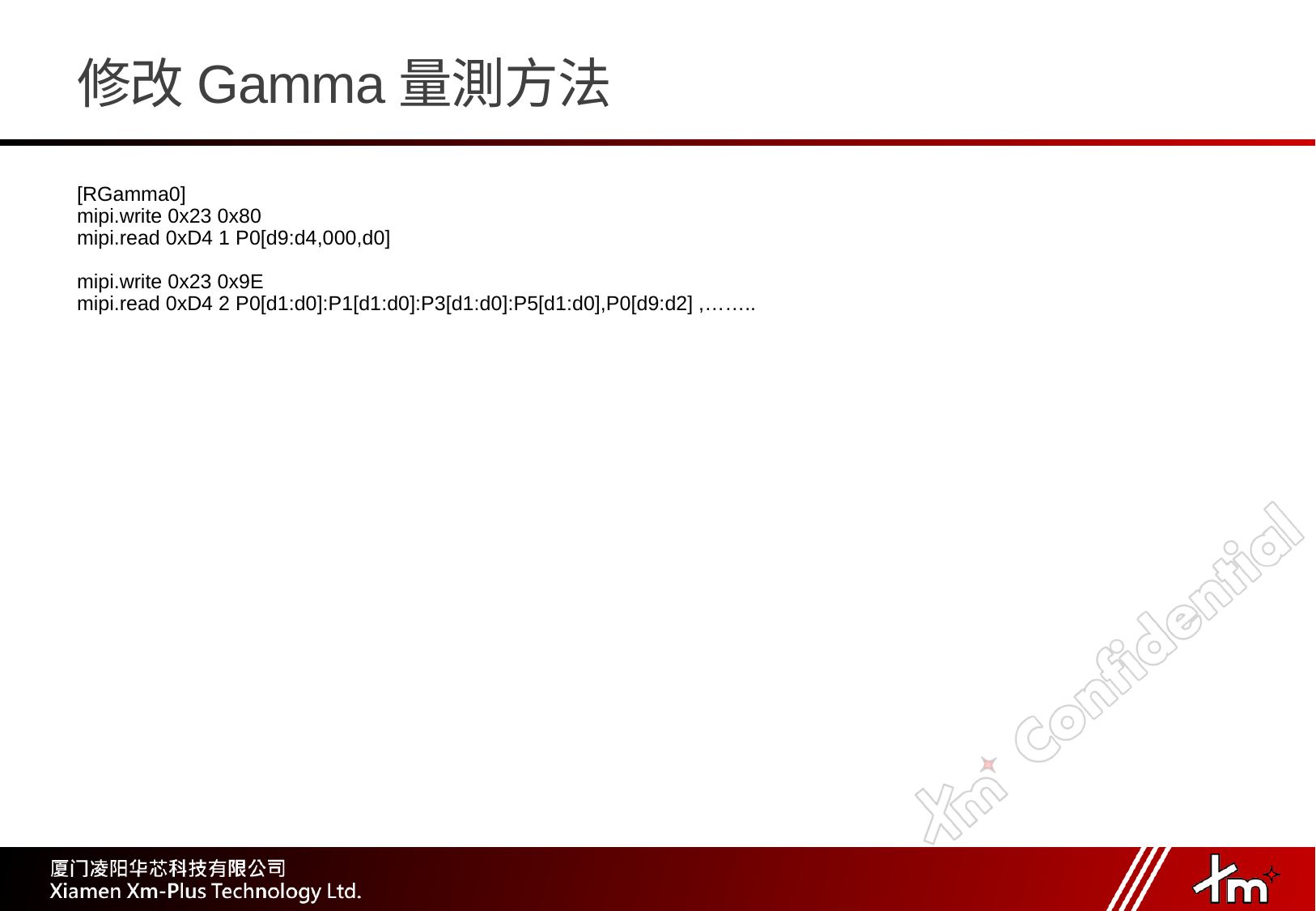

# 修改Gamma量測方法
[RGamma0]
mipi.write 0x23 0x80
mipi.read 0xD4 1 P0[d9:d4,000,d0]

mipi.write 0x23 0x9E
mipi.read 0xD4 2 P0[d1:d0]:P1[d1:d0]:P3[d1:d0]:P5[d1:d0],P0[d9:d2] ,……..